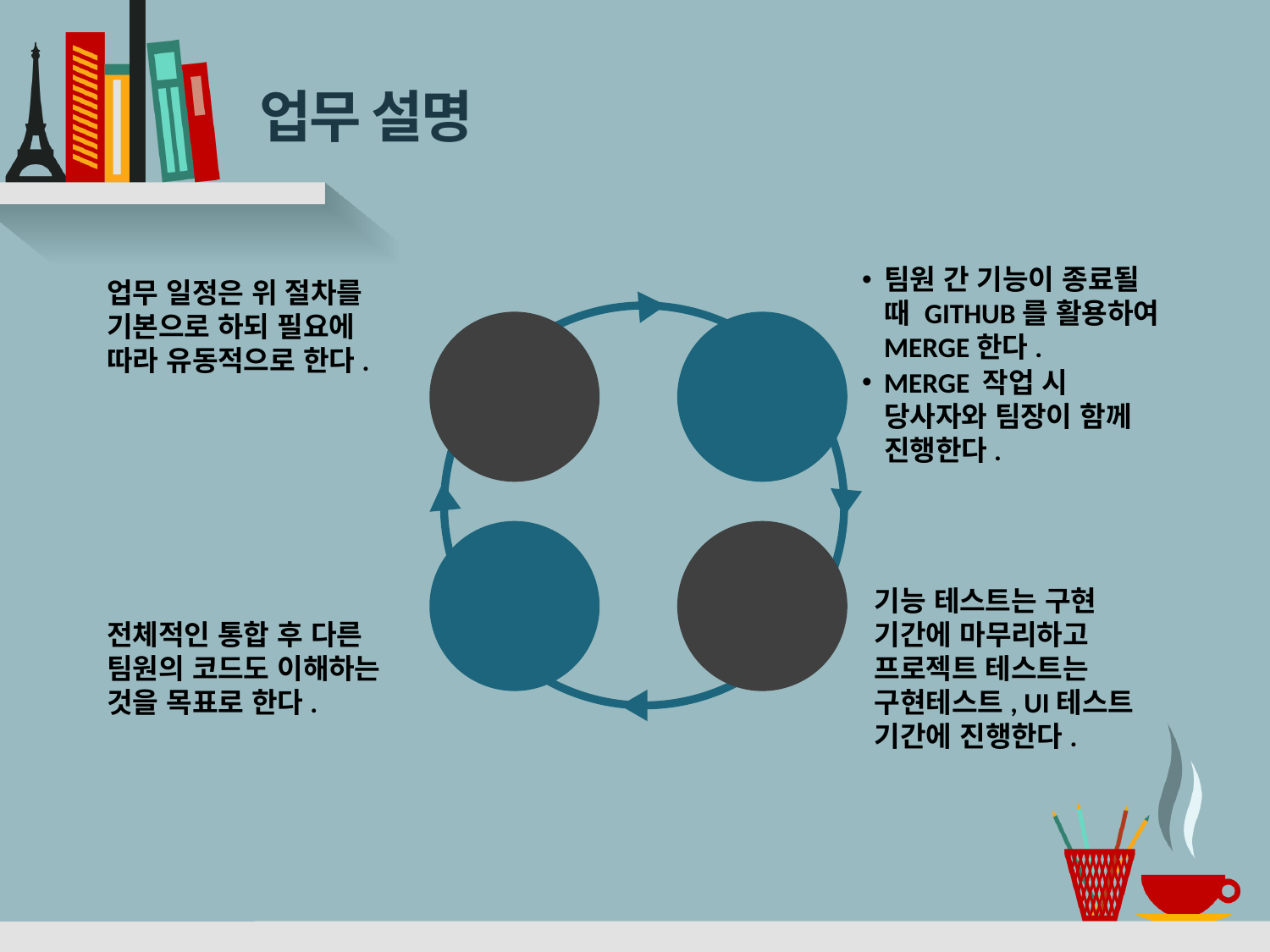

# 업무 설명
업무 일정은 위 절차를 기본으로 하되 필요에 따라 유동적으로 한다.

팀원 간 기능이 종료될 때 GITHUB를 활용하여 MERGE한다.
MERGE 작업 시 당사자와 팀장이 함께 진행한다.

업무 일정
협업

목표
테스트
전체적인 통합 후 다른 팀원의 코드도 이해하는 것을 목표로 한다.

기능 테스트는 구현 기간에 마무리하고 프로젝트 테스트는 구현테스트, UI테스트 기간에 진행한다.